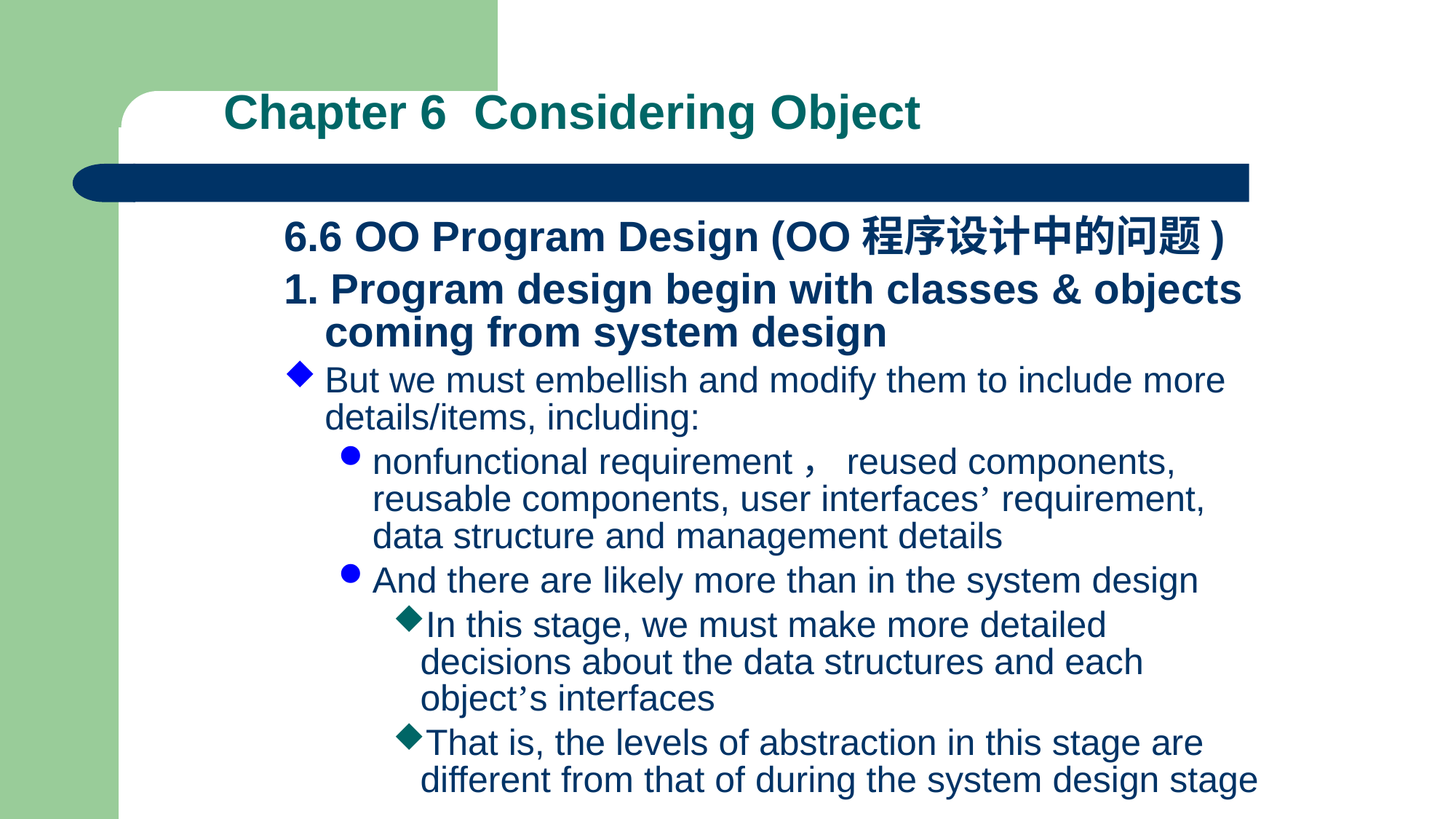

# Chapter 6  Considering Object
6.6 OO Program Design (OO程序设计中的问题)
1. Program design begin with classes & objects coming from system design
But we must embellish and modify them to include more details/items, including:
nonfunctional requirement，reused components, reusable components, user interfaces’ requirement, data structure and management details
And there are likely more than in the system design
In this stage, we must make more detailed decisions about the data structures and each object’s interfaces
That is, the levels of abstraction in this stage are different from that of during the system design stage
484